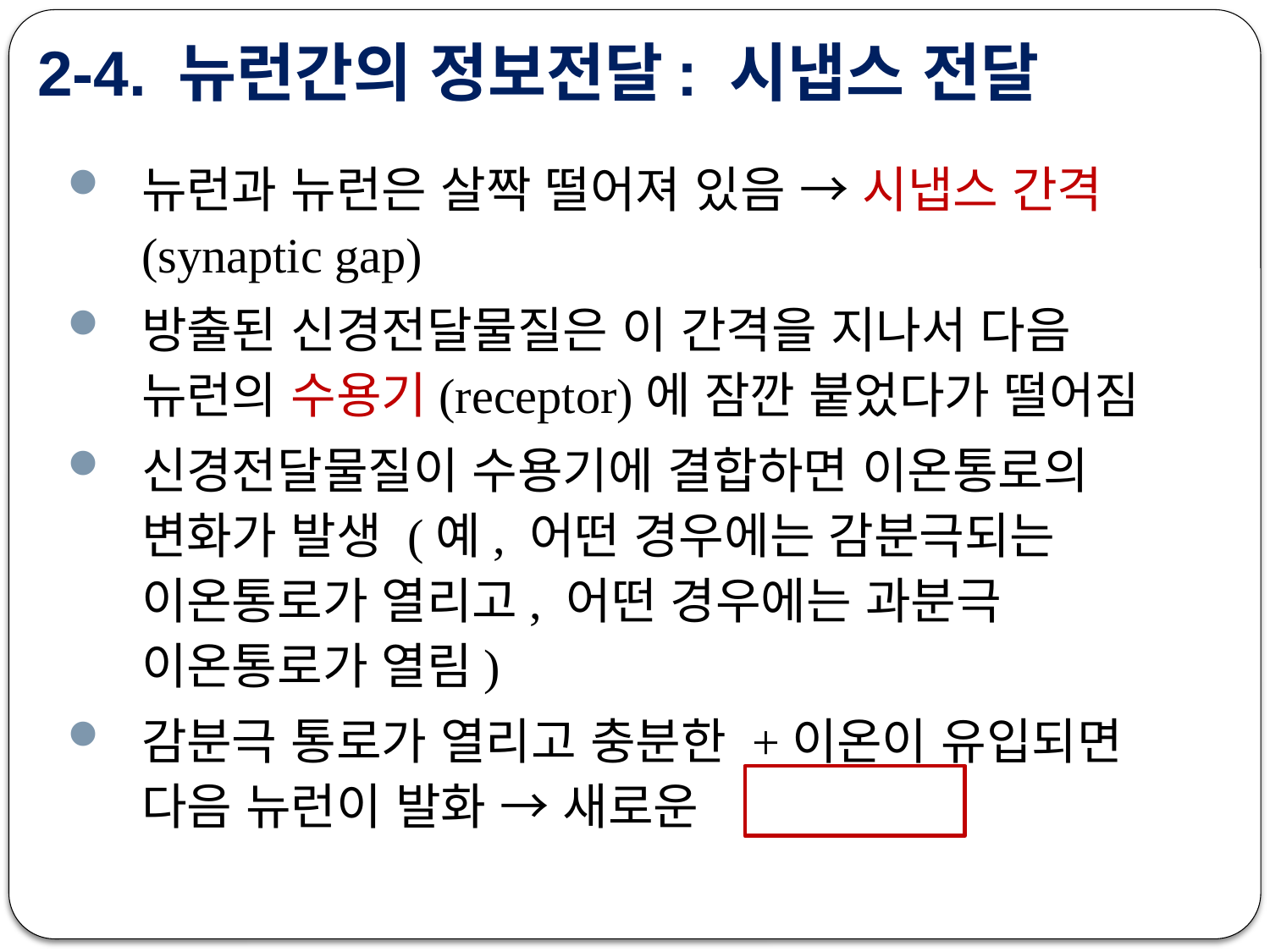

# 2-4. 뉴런간의 정보전달: 시냅스 전달
뉴런과 뉴런은 살짝 떨어져 있음 → 시냅스 간격 (synaptic gap)
방출된 신경전달물질은 이 간격을 지나서 다음 뉴런의 수용기(receptor)에 잠깐 붙었다가 떨어짐
신경전달물질이 수용기에 결합하면 이온통로의 변화가 발생 (예, 어떤 경우에는 감분극되는 이온통로가 열리고, 어떤 경우에는 과분극 이온통로가 열림)
감분극 통로가 열리고 충분한 +이온이 유입되면 다음 뉴런이 발화 → 새로운